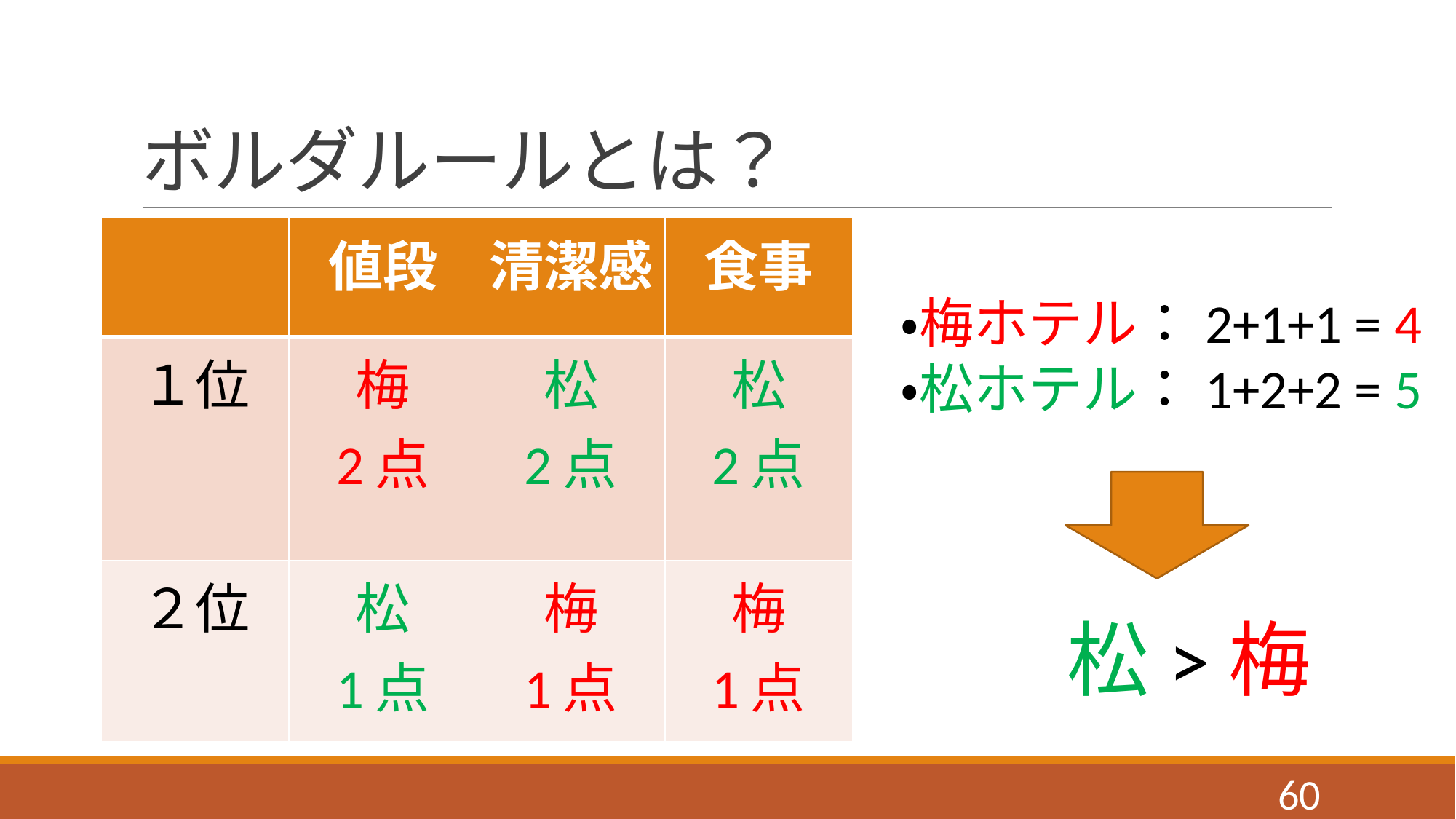

# ボルダルールとは？
|  | 値段 | 清潔感 | 食事 |
| --- | --- | --- | --- |
| １位 | 梅 2点 | 松 2点 | 松 2点 |
| ２位 | 松 1点 | 梅 1点 | 梅 1点 |

・梅ホテル：2+1+1 = 4
・松ホテル：1+2+2 = 5

松>梅
60